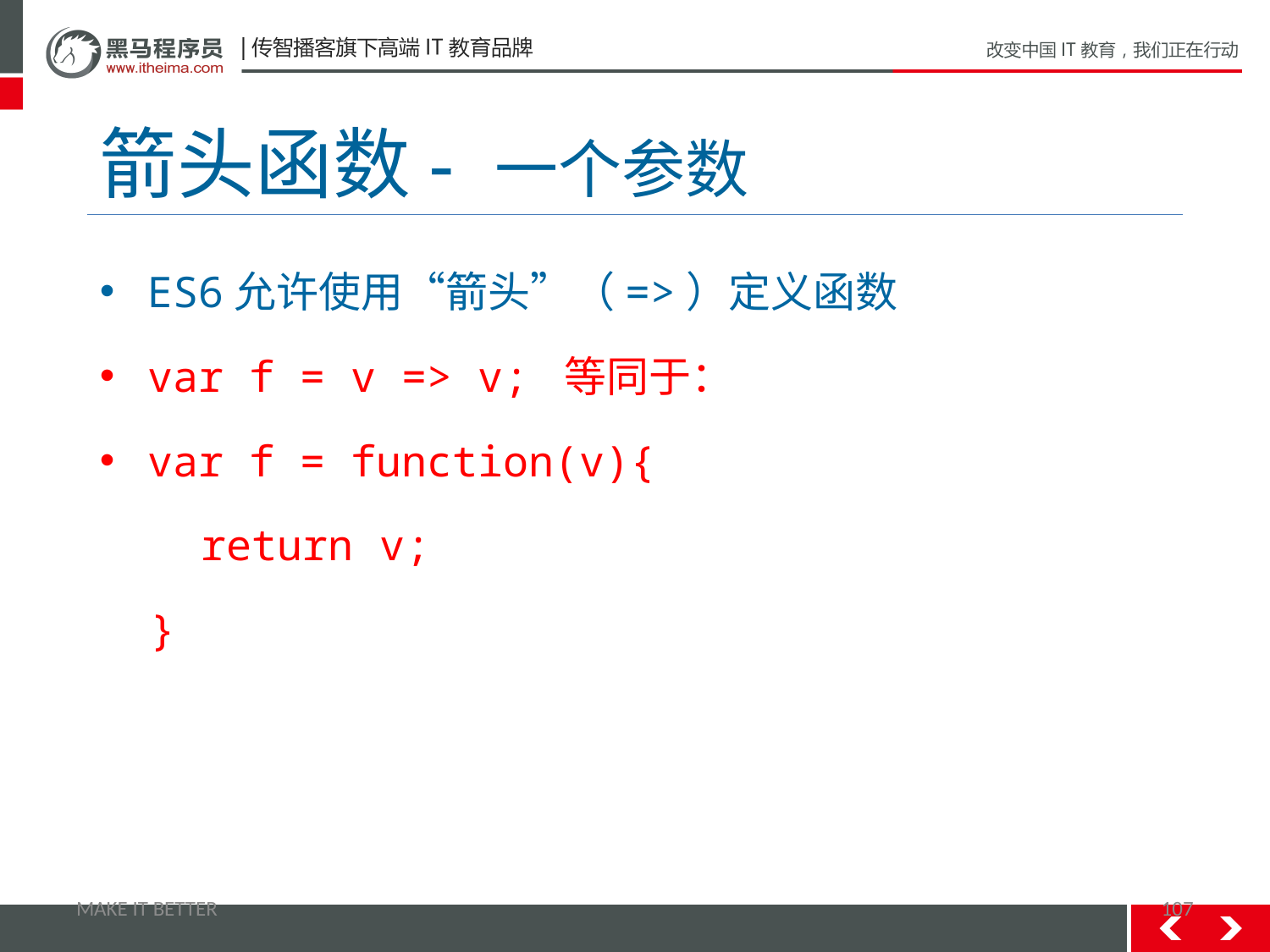

# 箭头函数- 一个参数
ES6允许使用“箭头”（=>）定义函数
var f = v => v; 等同于：
var f = function(v){
    return v;
  }
MAKE IT BETTER
107